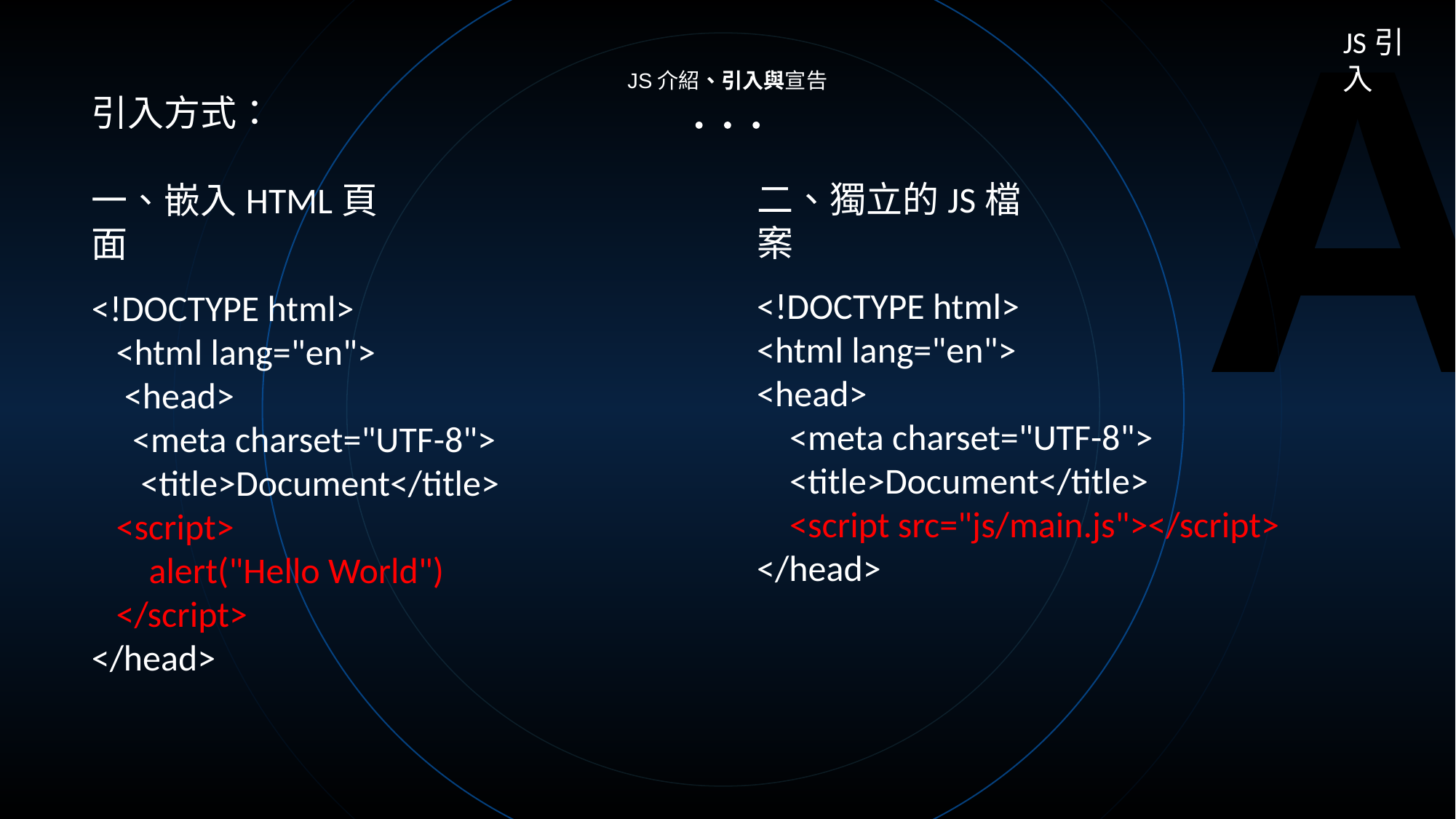

A

JS引入

JS介紹、引入與宣告
引入方式：

一、嵌入HTML頁面

二、獨立的JS檔案
<!DOCTYPE html>
<html lang="en">
<head>
    <meta charset="UTF-8">
    <title>Document</title>
    <script src="js/main.js"></script>
</head>
<!DOCTYPE html>
   <html lang="en">
    <head>
     <meta charset="UTF-8">
      <title>Document</title>
   <script>
       alert("Hello World")
   </script>
</head>